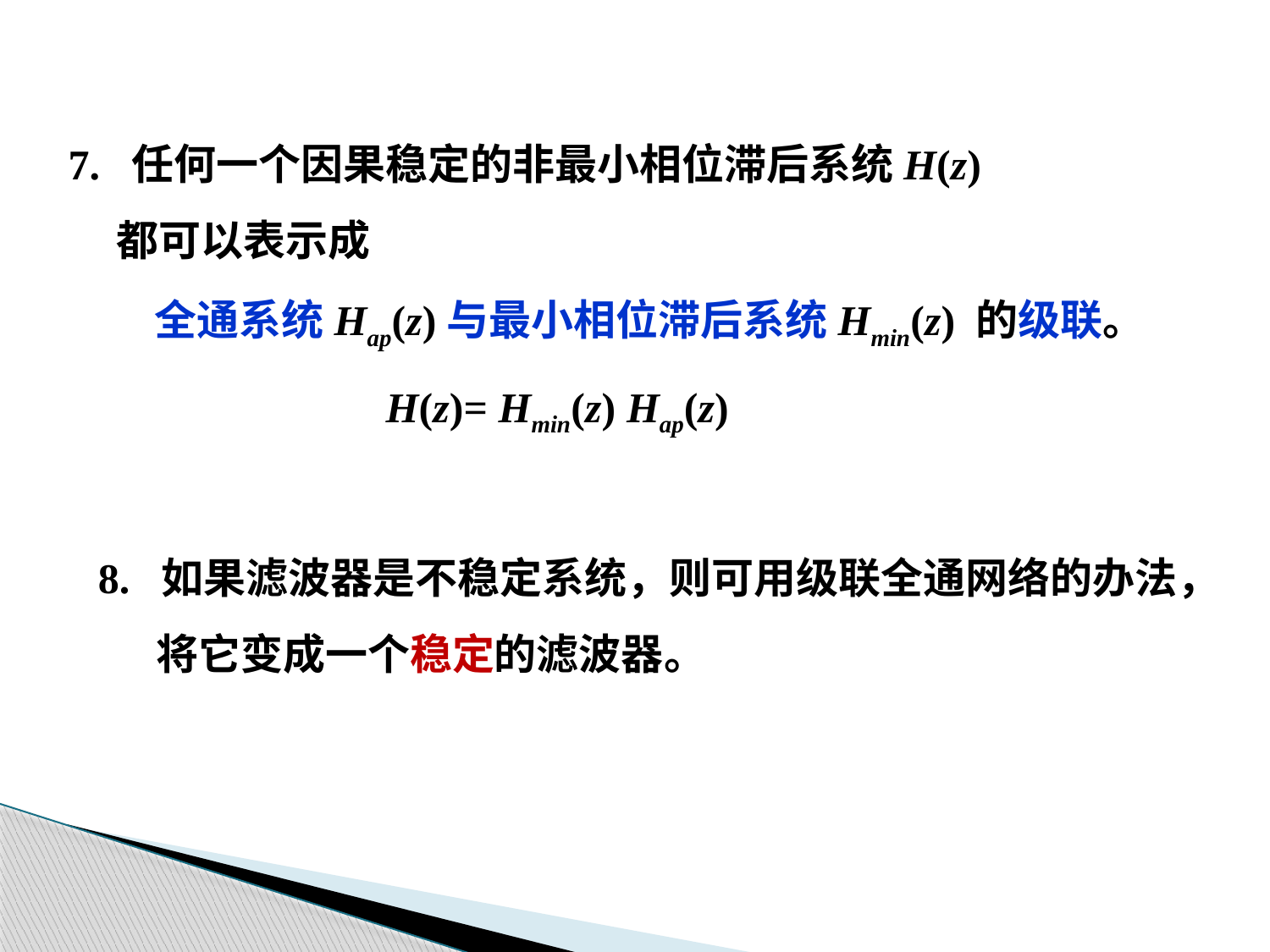

7.  任何一个因果稳定的非最小相位滞后系统H(z)
    都可以表示成
        全通系统Hap(z)与最小相位滞后系统Hmin(z) 的级联。
                              H(z)= Hmin(z) Hap(z)
8.  如果滤波器是不稳定系统，则可用级联全通网络的办法，
     将它变成一个稳定的滤波器。